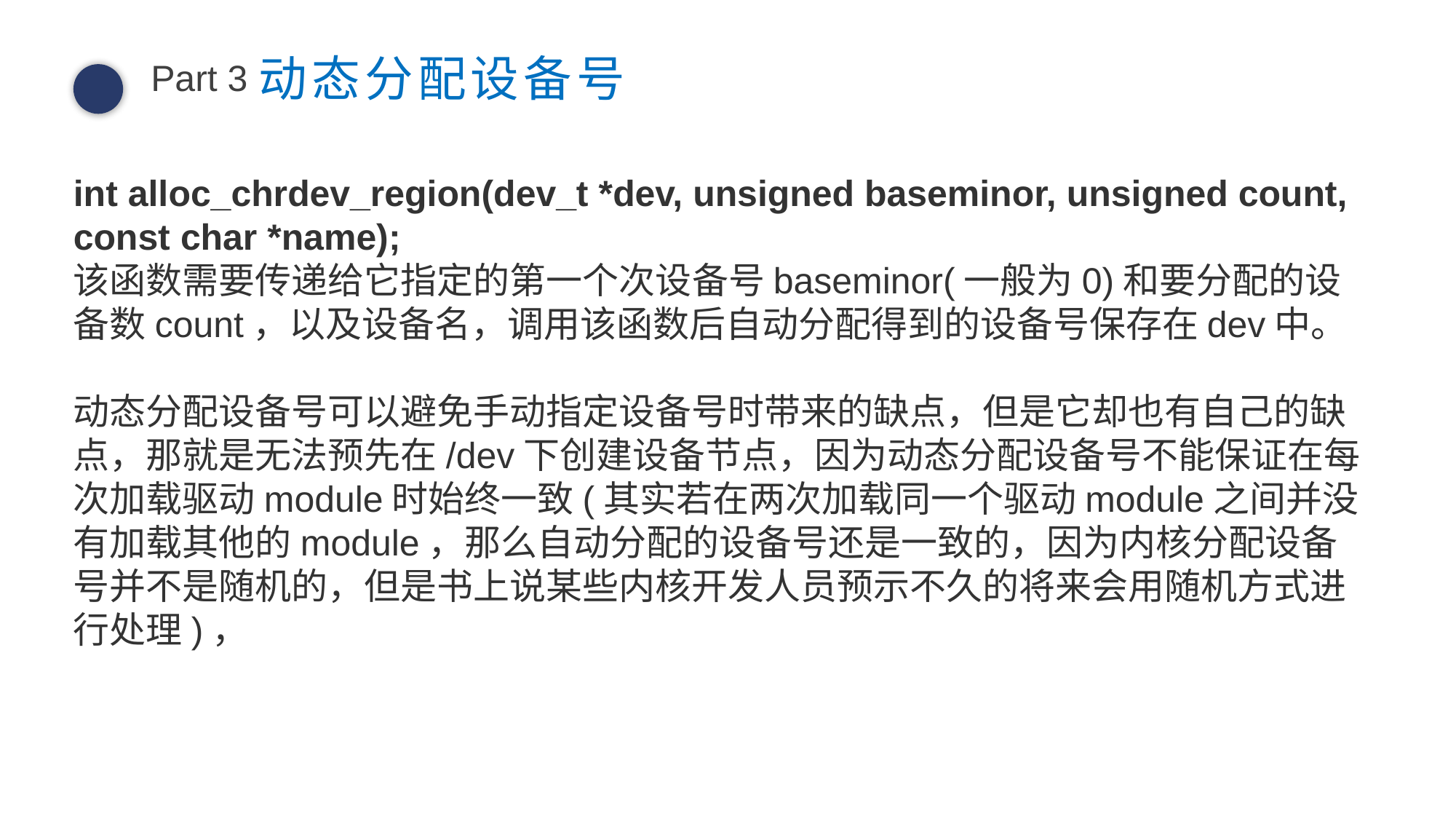

动态分配设备号

请在此输入文本内容或者粘贴复制的文本内容到此处，请在此输入文本内容或者粘贴复制的文本内容到此处请在此输入文本内容
Part 3

int alloc_chrdev_region(dev_t *dev, unsigned baseminor, unsigned count, const char *name);
该函数需要传递给它指定的第一个次设备号baseminor(一般为0)和要分配的设备数count，以及设备名，调用该函数后自动分配得到的设备号保存在dev中。

动态分配设备号可以避免手动指定设备号时带来的缺点，但是它却也有自己的缺点，那就是无法预先在/dev下创建设备节点，因为动态分配设备号不能保证在每次加载驱动module时始终一致(其实若在两次加载同一个驱动module之间并没有加载其他的module，那么自动分配的设备号还是一致的，因为内核分配设备号并不是随机的，但是书上说某些内核开发人员预示不久的将来会用随机方式进行处理)，